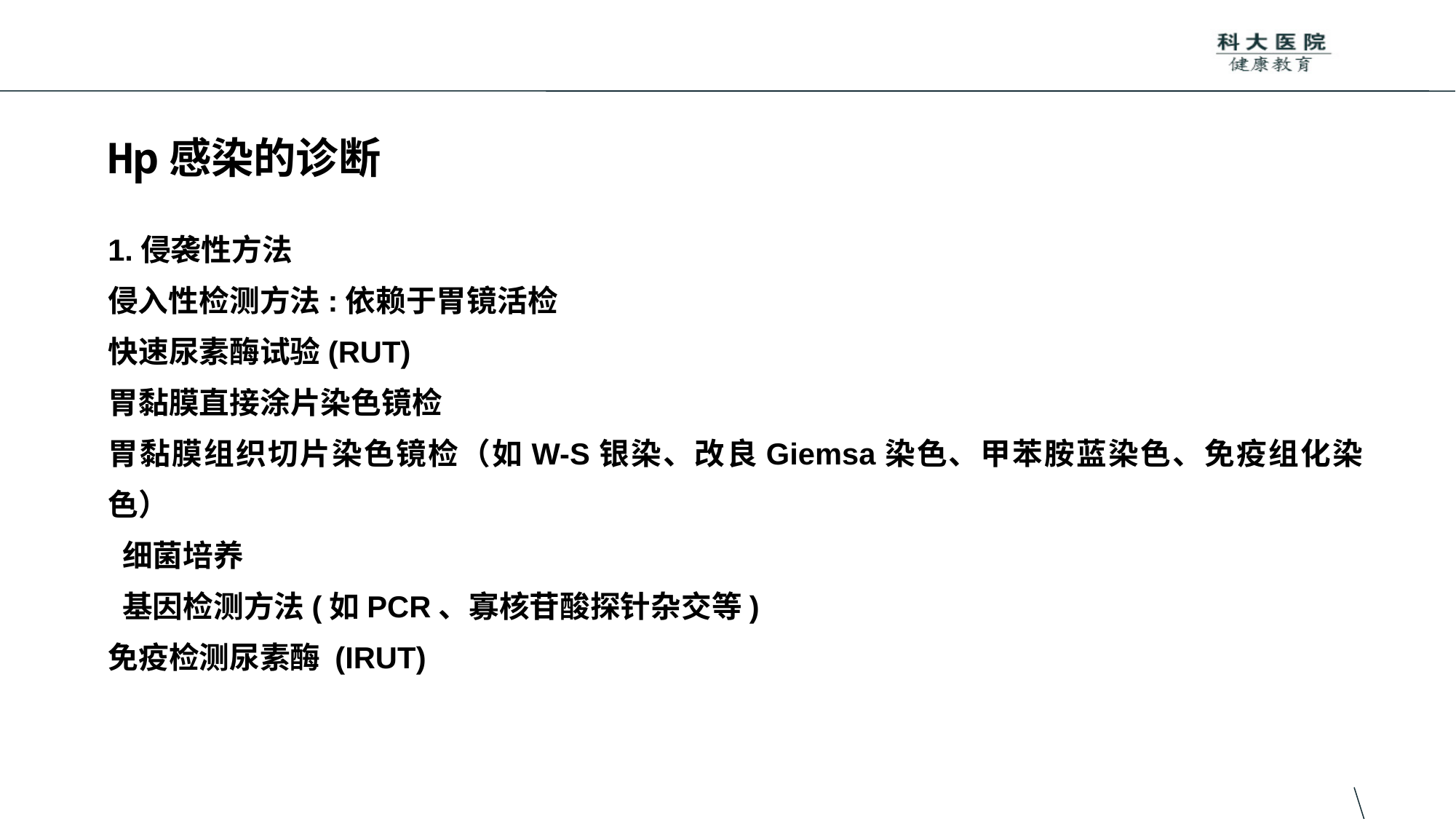

# Hp感染的诊断
1.侵袭性方法
侵入性检测方法:依赖于胃镜活检
快速尿素酶试验(RUT)
胃黏膜直接涂片染色镜检
胃黏膜组织切片染色镜检（如W-S银染、改良Giemsa染色、甲苯胺蓝染色、免疫组化染色）
 细菌培养
 基因检测方法(如PCR、寡核苷酸探针杂交等)
免疫检测尿素酶 (IRUT)